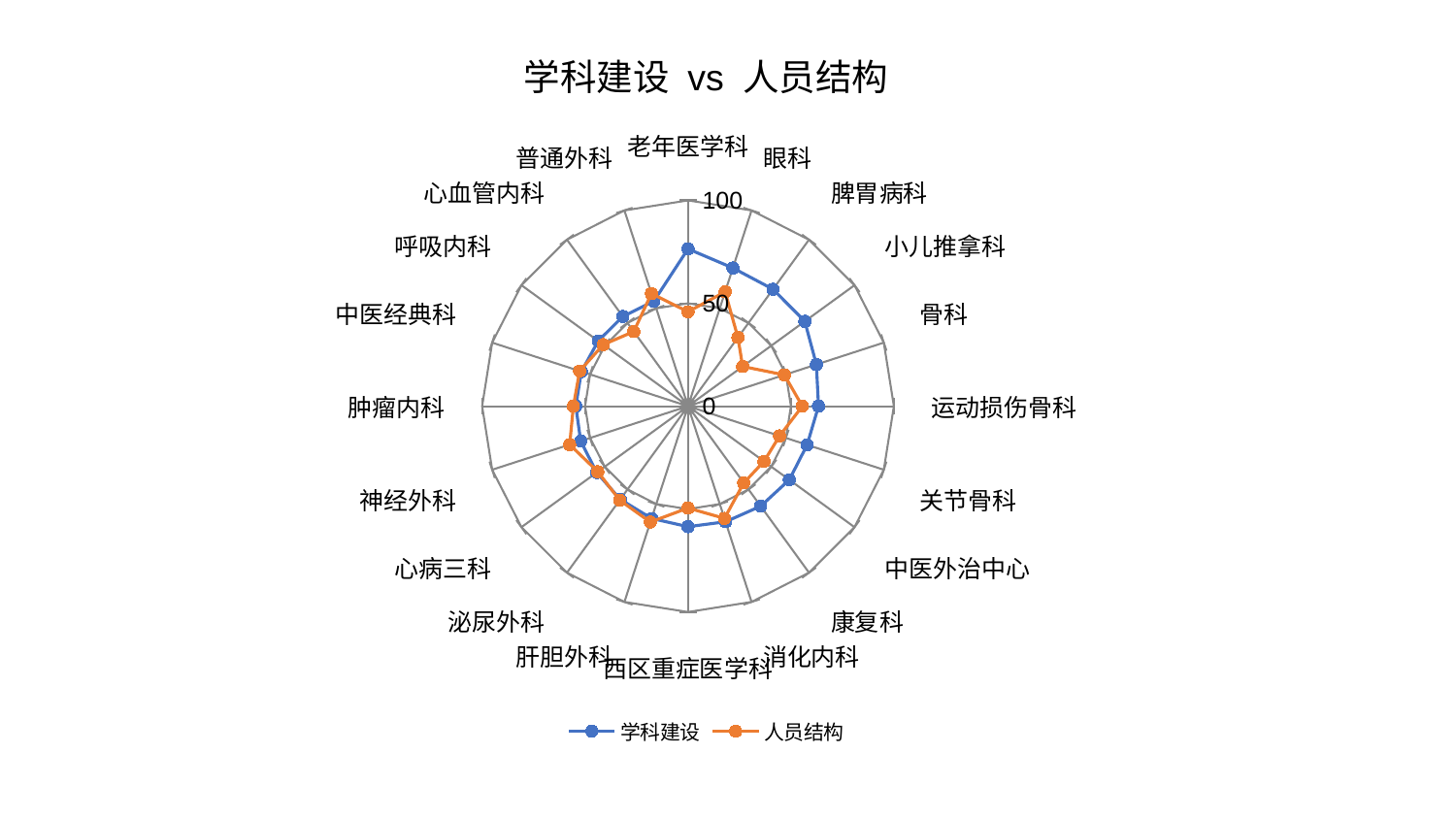

### Chart: 学科建设 vs 人员结构

| Category | 学科建设 | 人员结构 |
|---|---|---|
| 老年医学科 | 76.43719622291691 | 45.88780248476714 |
| 眼科 | 70.60703573795948 | 58.43898497938731 |
| 脾胃病科 | 70.24403051827142 | 41.29109709309372 |
| 小儿推拿科 | 70.14827475219944 | 32.84177823871729 |
| 骨科 | 65.58462025318538 | 49.23216032587868 |
| 运动损伤骨科 | 63.39874454429036 | 55.543916394755534 |
| 关节骨科 | 60.85254953643142 | 46.79115010635982 |
| 中医外治中心 | 60.84445302086596 | 45.637093723202 |
| 康复科 | 60.074311304631856 | 46.08590892395277 |
| 消化内科 | 59.060545315294 | 57.33601203327537 |
| 西区重症医学科 | 58.56042462702723 | 49.47736033750294 |
| 肝胆外科 | 57.36361561880967 | 59.21359774269 |
| 泌尿外科 | 55.96874531312615 | 56.46838891074766 |
| 心病三科 | 54.83359223759137 | 54.165708082908345 |
| 神经外科 | 54.803887505855194 | 60.43887203183489 |
| 肿瘤内科 | 54.500356929932394 | 55.668714518172585 |
| 中医经典科 | 54.46232808589673 | 55.34679926678401 |
| 呼吸内科 | 53.910419220245785 | 50.89187534205481 |
| 心血管内科 | 53.86004828089695 | 44.81036088198303 |
| 普通外科 | 53.657774232154004 | 57.52791396693286 |
14